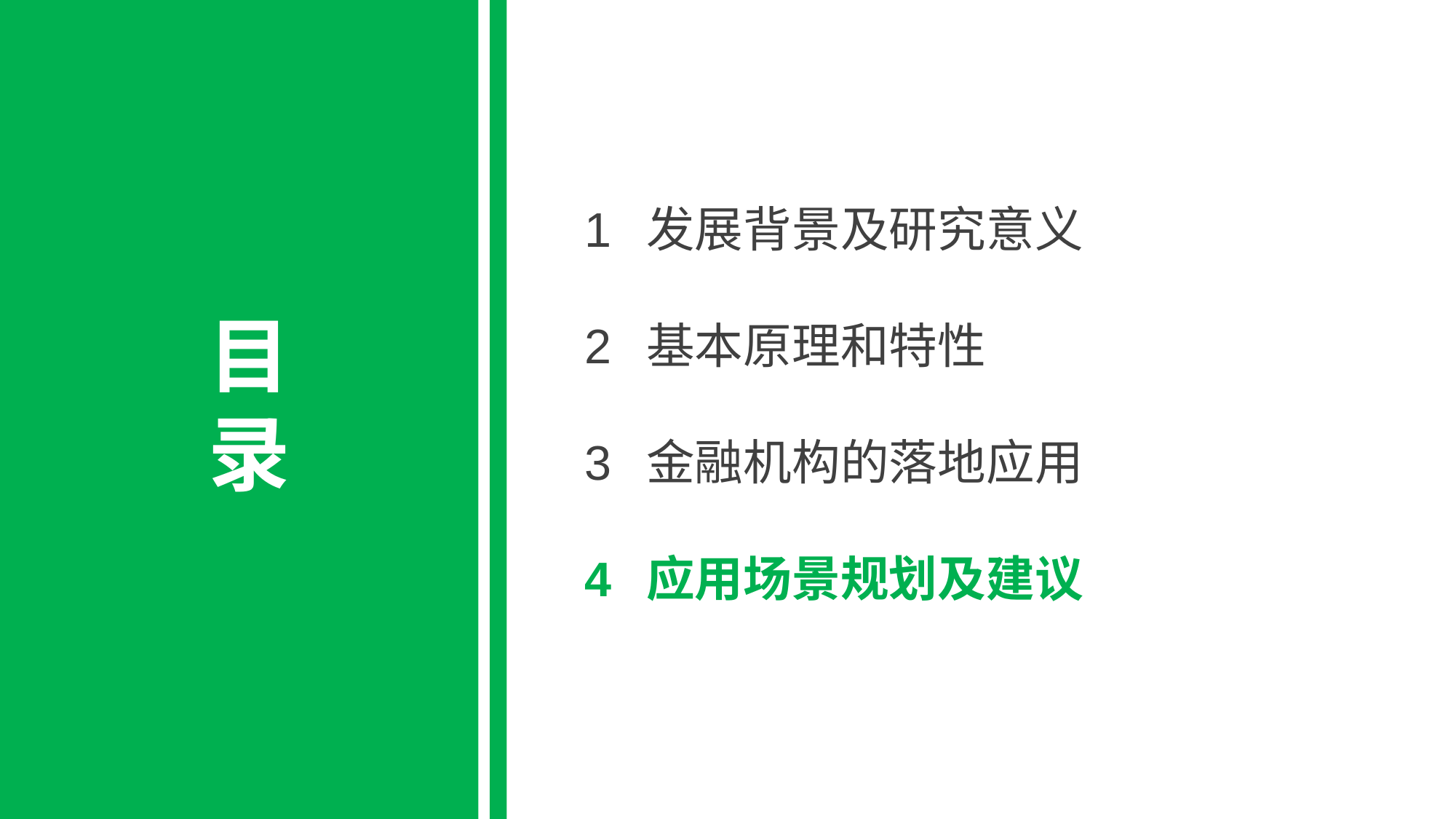

发展背景及研究意义

基本原理和特性

金融机构的落地应用

应用场景规划及建议
目录